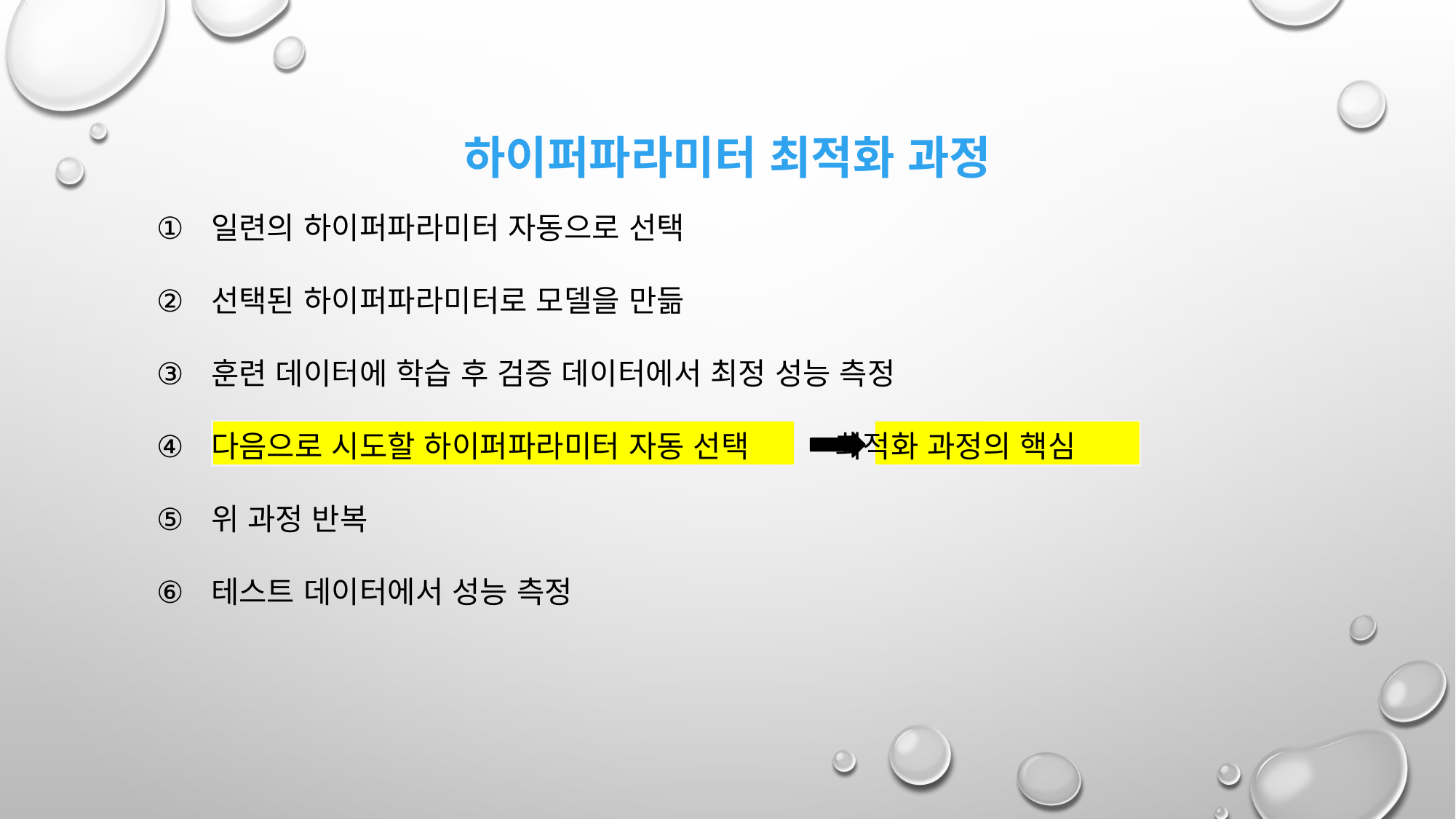

# 하이퍼파라미터 최적화 과정
일련의 하이퍼파라미터 자동으로 선택

선택된 하이퍼파라미터로 모델을 만듦

훈련 데이터에 학습 후 검증 데이터에서 최정 성능 측정

다음으로 시도할 하이퍼파라미터 자동 선택          최적화 과정의 핵심

위 과정 반복

테스트 데이터에서 성능 측정